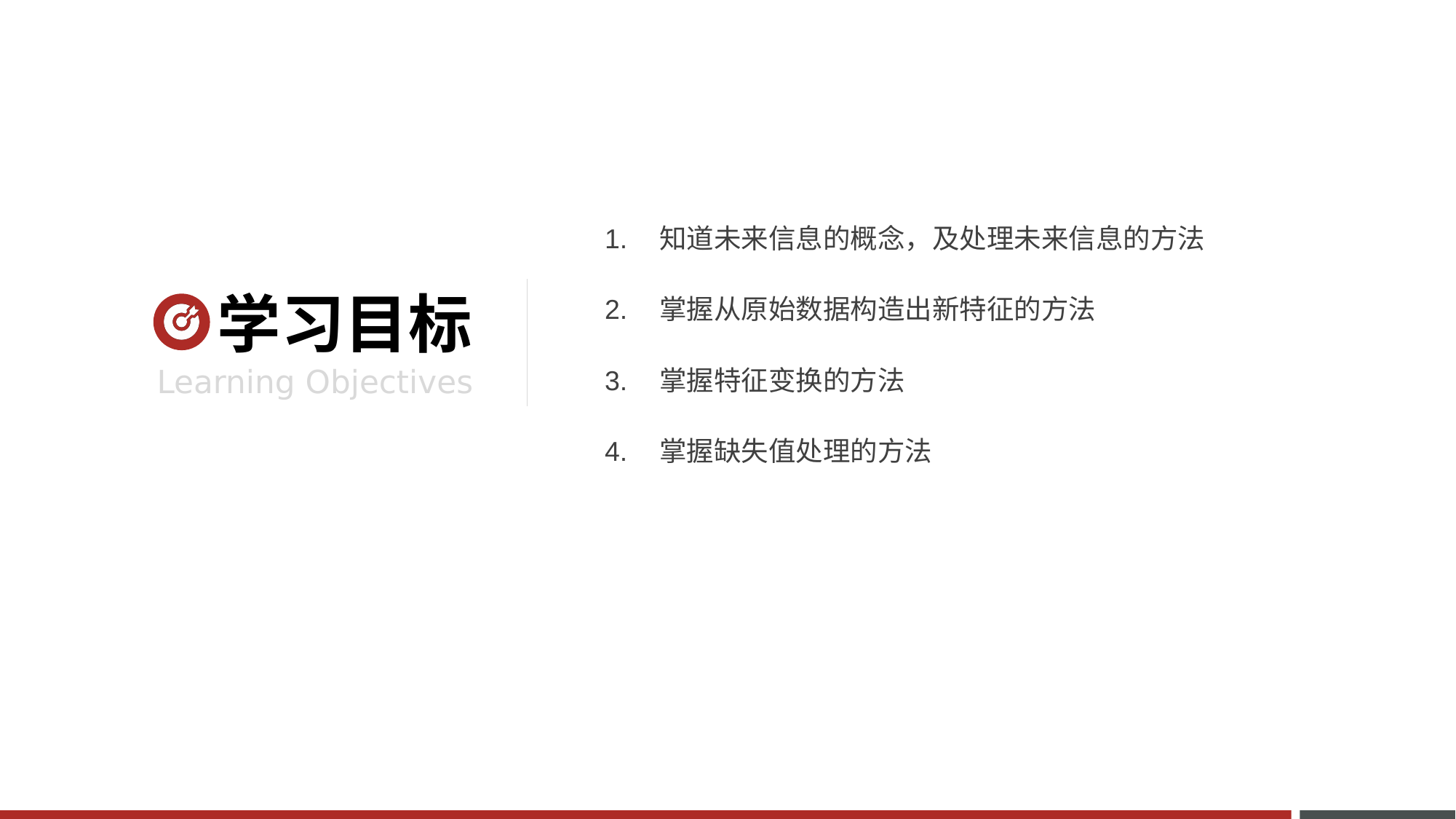

知道未来信息的概念，及处理未来信息的方法
掌握从原始数据构造出新特征的方法
掌握特征变换的方法
掌握缺失值处理的方法